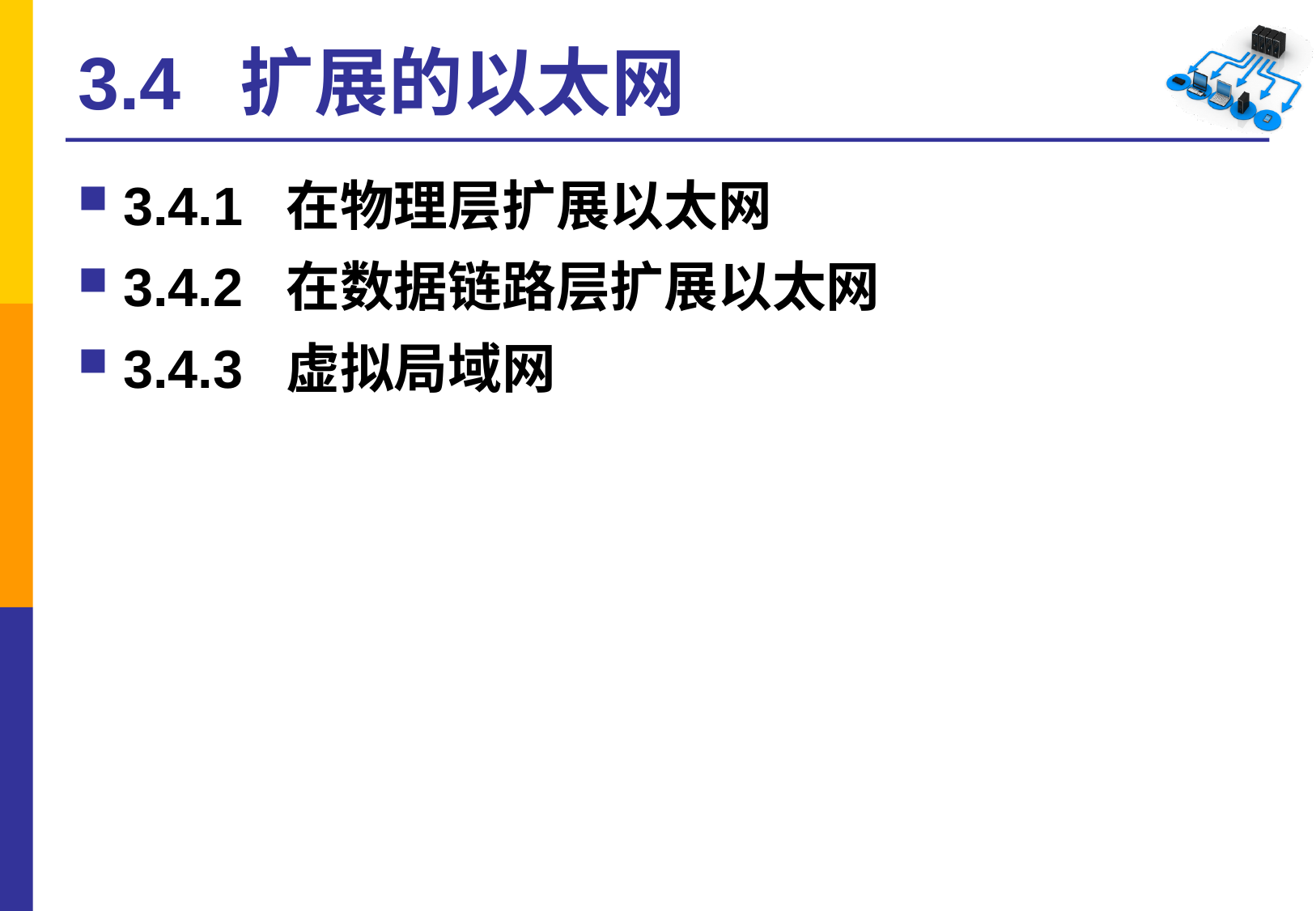

# 3.4  扩展的以太网
3.4.1  在物理层扩展以太网
3.4.2  在数据链路层扩展以太网
3.4.3  虚拟局域网